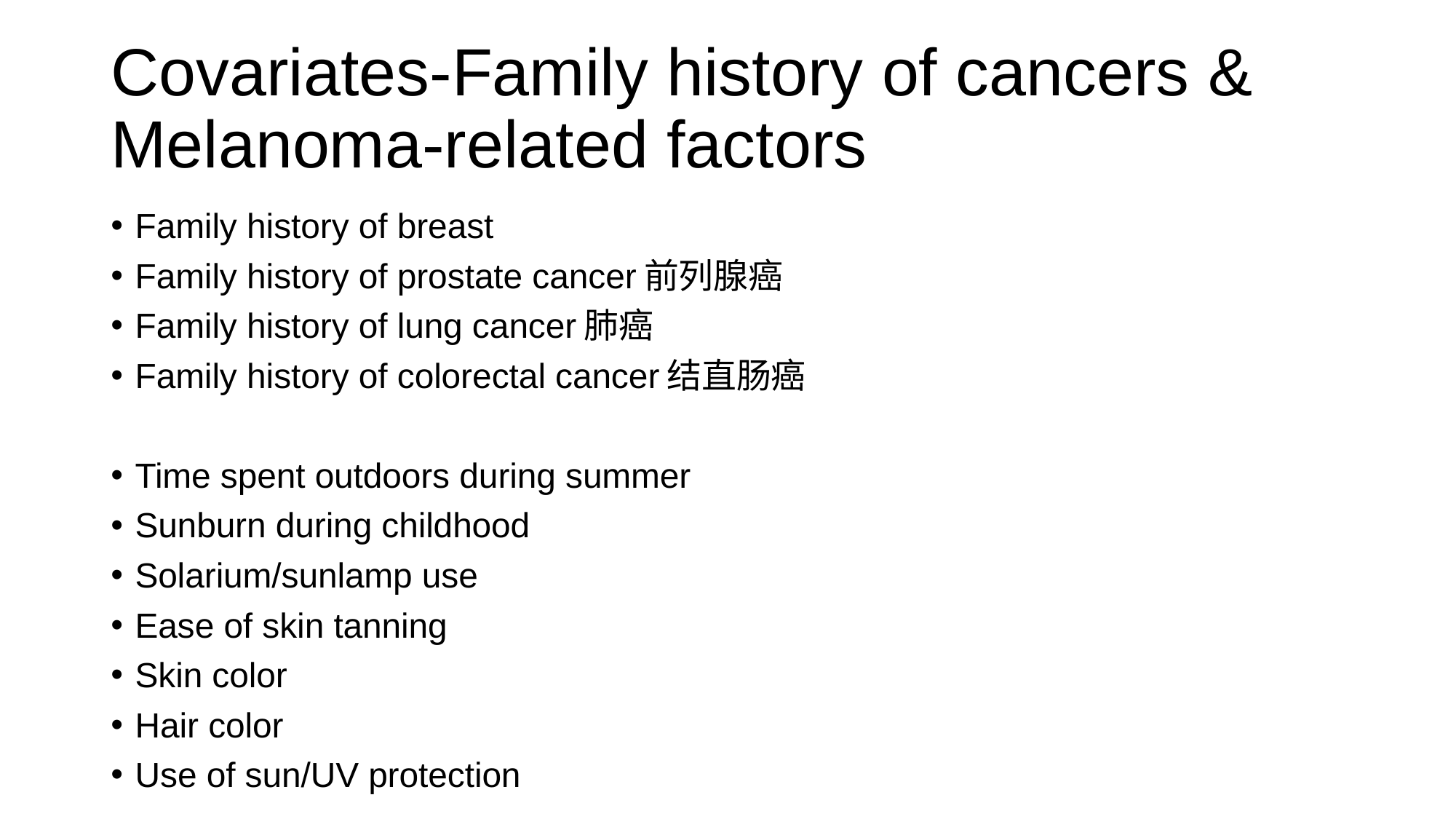

# Covariates-Family history of cancers & Melanoma-related factors
Family history of breast
Family history of prostate cancer前列腺癌
Family history of lung cancer肺癌
Family history of colorectal cancer结直肠癌

Time spent outdoors during summer
Sunburn during childhood
Solarium/sunlamp use
Ease of skin tanning
Skin color
Hair color
Use of sun/UV protection